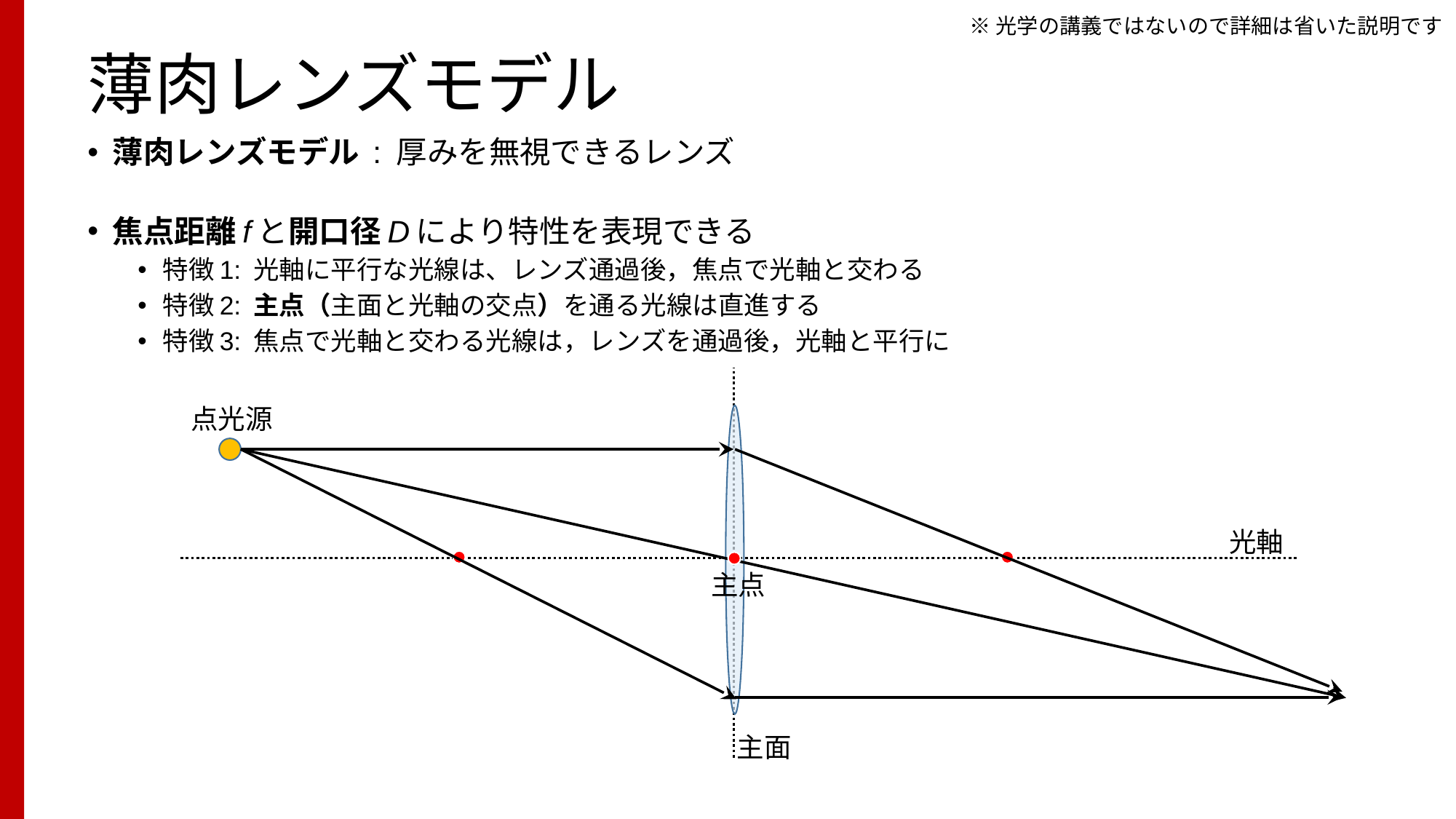

※光学の講義ではないので詳細は省いた説明です
# 薄肉レンズモデル
薄肉レンズモデル : 厚みを無視できるレンズ

焦点距離fと開口径Dにより特性を表現できる
特徴1: 光軸に平行な光線は、レンズ通過後，焦点で光軸と交わる
特徴2: 主点（主面と光軸の交点）を通る光線は直進する
特徴3: 焦点で光軸と交わる光線は，レンズを通過後，光軸と平行に

点光源

光軸

主点
主面